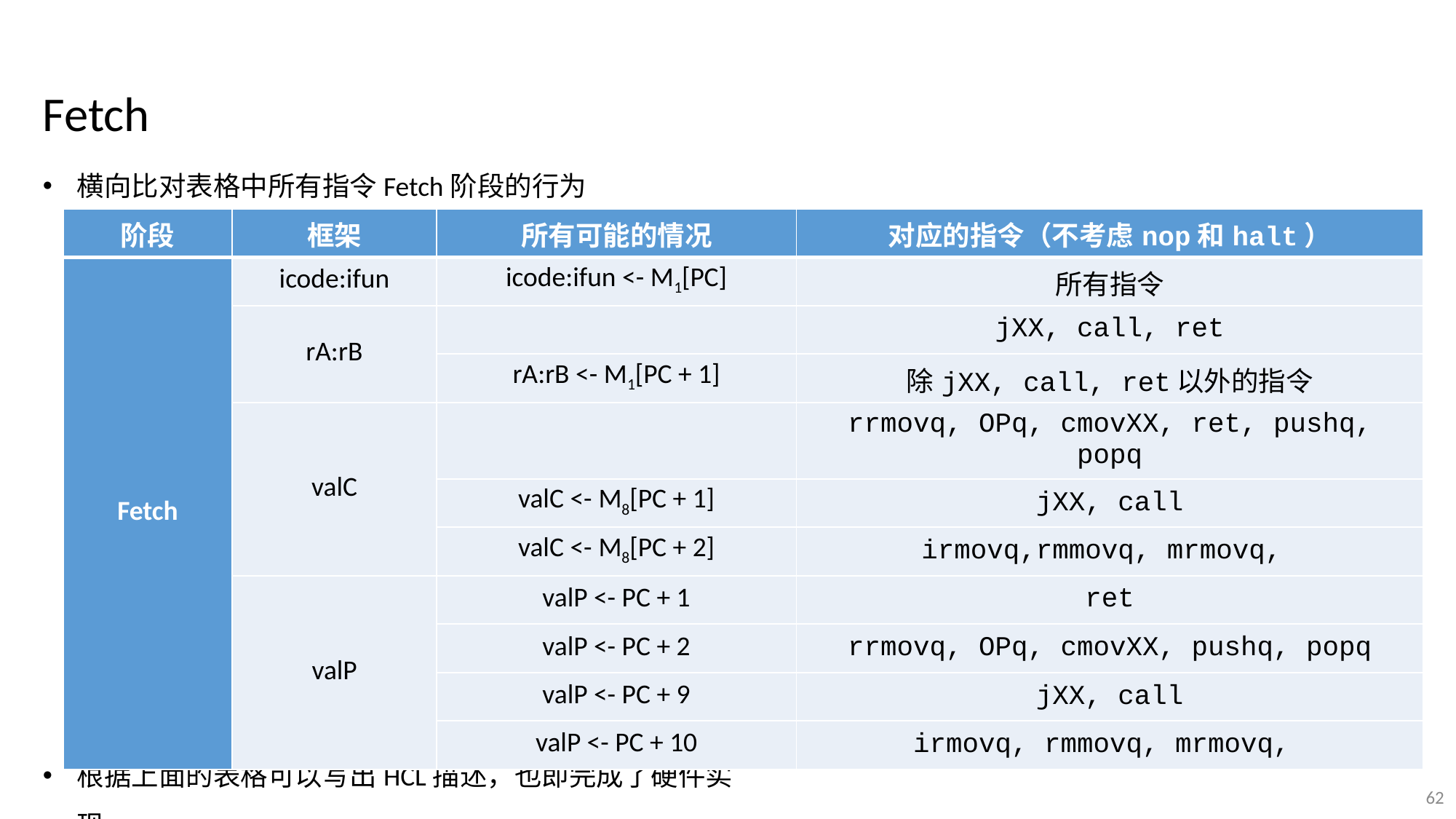

Fetch
横向比对表格中所有指令Fetch阶段的行为

根据上面的表格可以写出HCL描述，也即完成了硬件实现
| 阶段 | 框架 | 所有可能的情况 | 对应的指令（不考虑nop和halt） |
| --- | --- | --- | --- |
| Fetch | icode:ifun | icode:ifun <- M1[PC] | 所有指令 |
|  | rA:rB |  | jXX, call, ret |
|  |  | rA:rB <- M1[PC + 1] | 除jXX, call, ret以外的指令 |
|  | valC |  | rrmovq, OPq, cmovXX, ret, pushq, popq |
|  |  | valC <- M8[PC + 1] | jXX, call |
|  |  | valC <- M8[PC + 2] | irmovq,rmmovq, mrmovq, |
|  | valP | valP <- PC + 1 | ret |
|  |  | valP <- PC + 2 | rrmovq, OPq, cmovXX, pushq, popq |
|  |  | valP <- PC + 9 | jXX, call |
|  |  | valP <- PC + 10 | irmovq, rmmovq, mrmovq, |
62